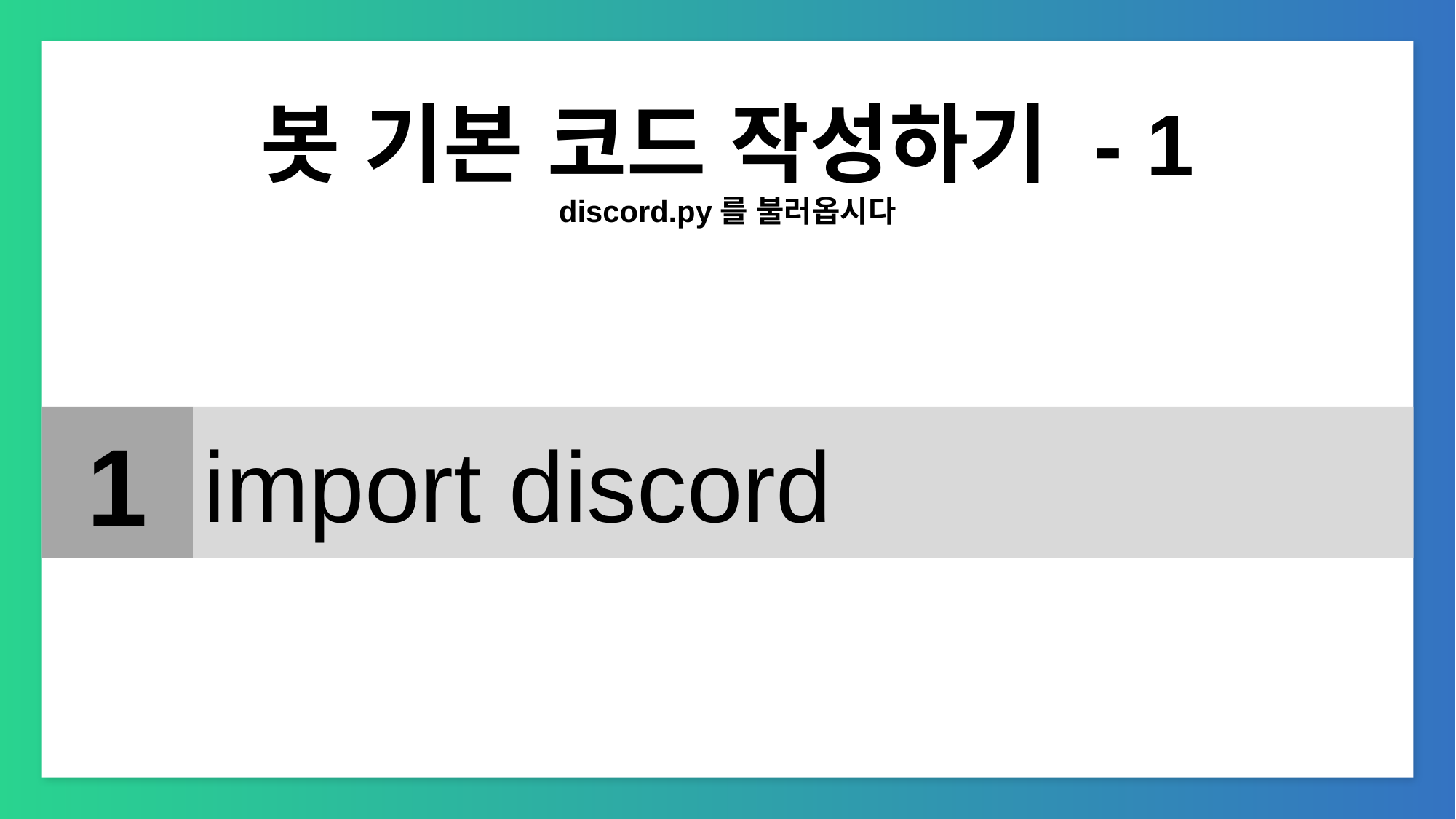

# 봇 기본 코드 작성하기 - 1
discord.py를 불러옵시다
import discord
1